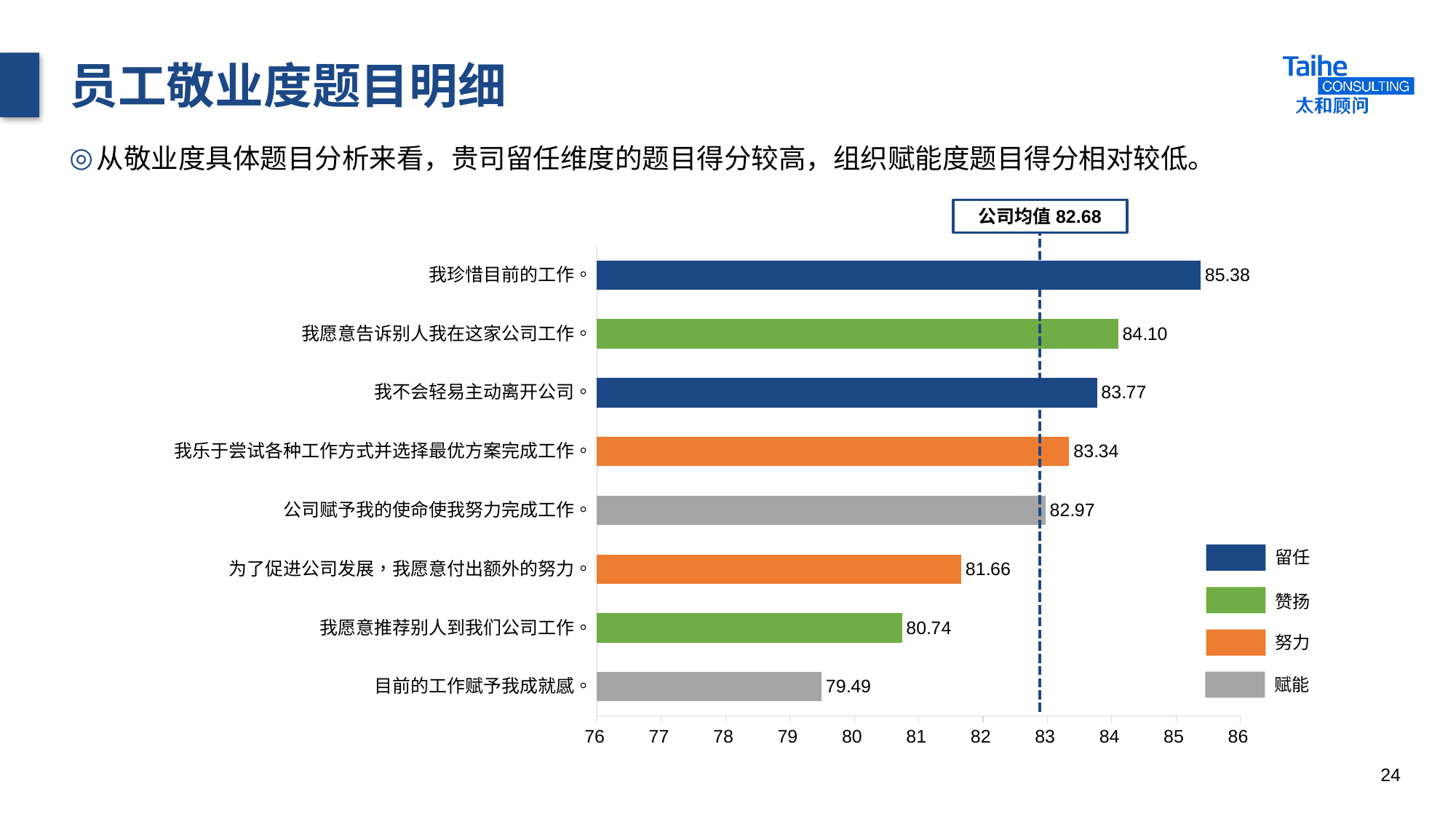

# 员工敬业度题目明细
从敬业度具体题目分析来看，贵司留任维度的题目得分较高，组织赋能度题目得分相对较低。

### Chart

| Category | 得分 |
|---|---|
| 我珍惜目前的工作。 | 85.38 |
| 我愿意告诉别人我在这家公司工作。 | 84.1 |
| 我不会轻易主动离开公司。 | 83.77 |
| 我乐于尝试各种工作方式并选择最优方案完成工作。 | 83.34 |
| 公司赋予我的使命使我努力完成工作。 | 82.97 |
| 为了促进公司发展，我愿意付出额外的努力。 | 81.66 |
| 我愿意推荐别人到我们公司工作。 | 80.74 |
| 目前的工作赋予我成就感。 | 79.49 |
公司均值82.68
24